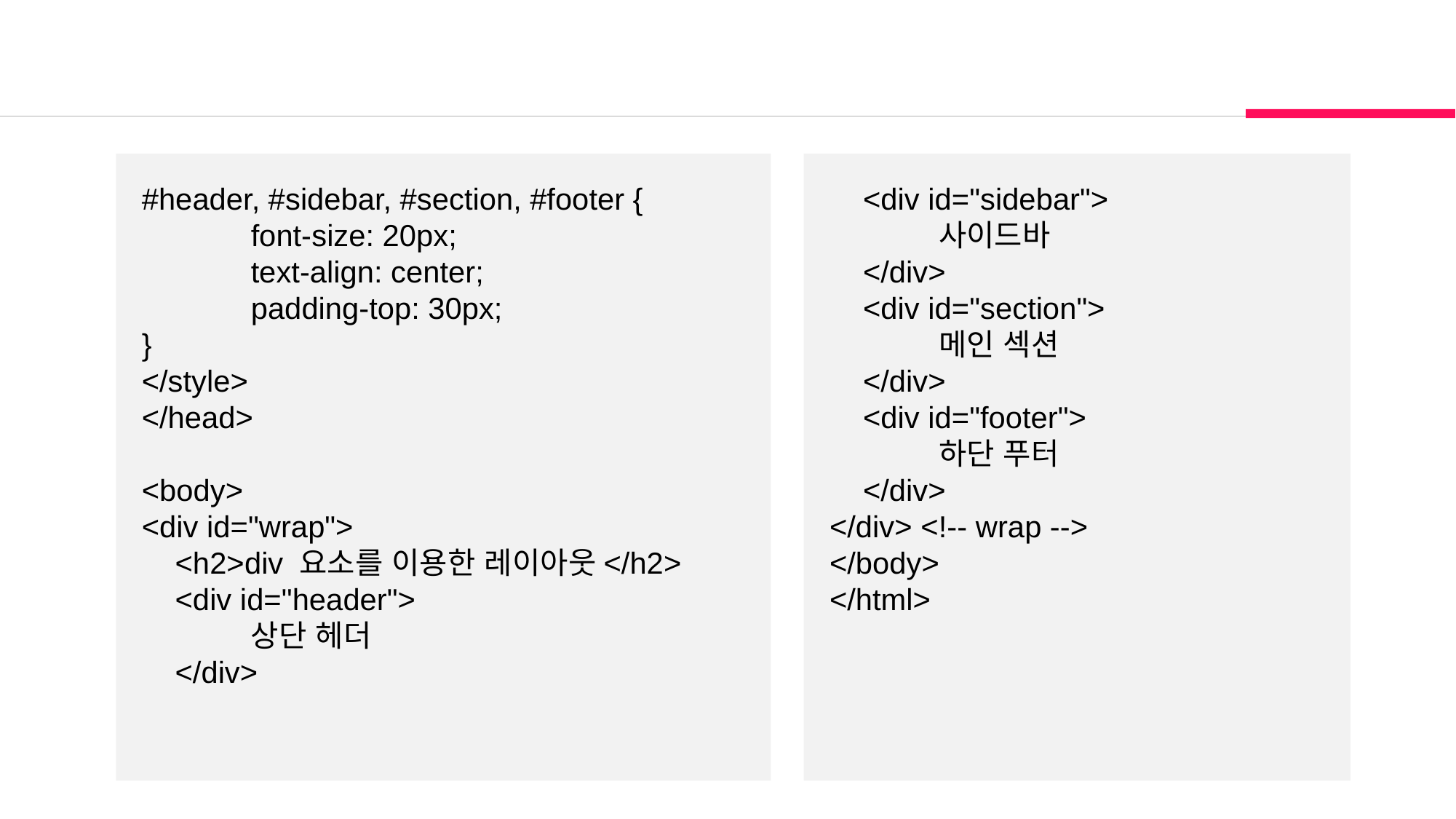

#header, #sidebar, #section, #footer {
	font-size: 20px;
	text-align: center;
	padding-top: 30px;
}
</style>
</head>

<body>
<div id="wrap">
    <h2>div 요소를 이용한 레이아웃</h2>
    <div id="header">
	상단 헤더
    </div>

    <div id="sidebar">
	사이드바
    </div>
    <div id="section">
	메인 섹션
    </div>
    <div id="footer">
	하단 푸터
    </div>
</div> <!-- wrap -->
</body>
</html>